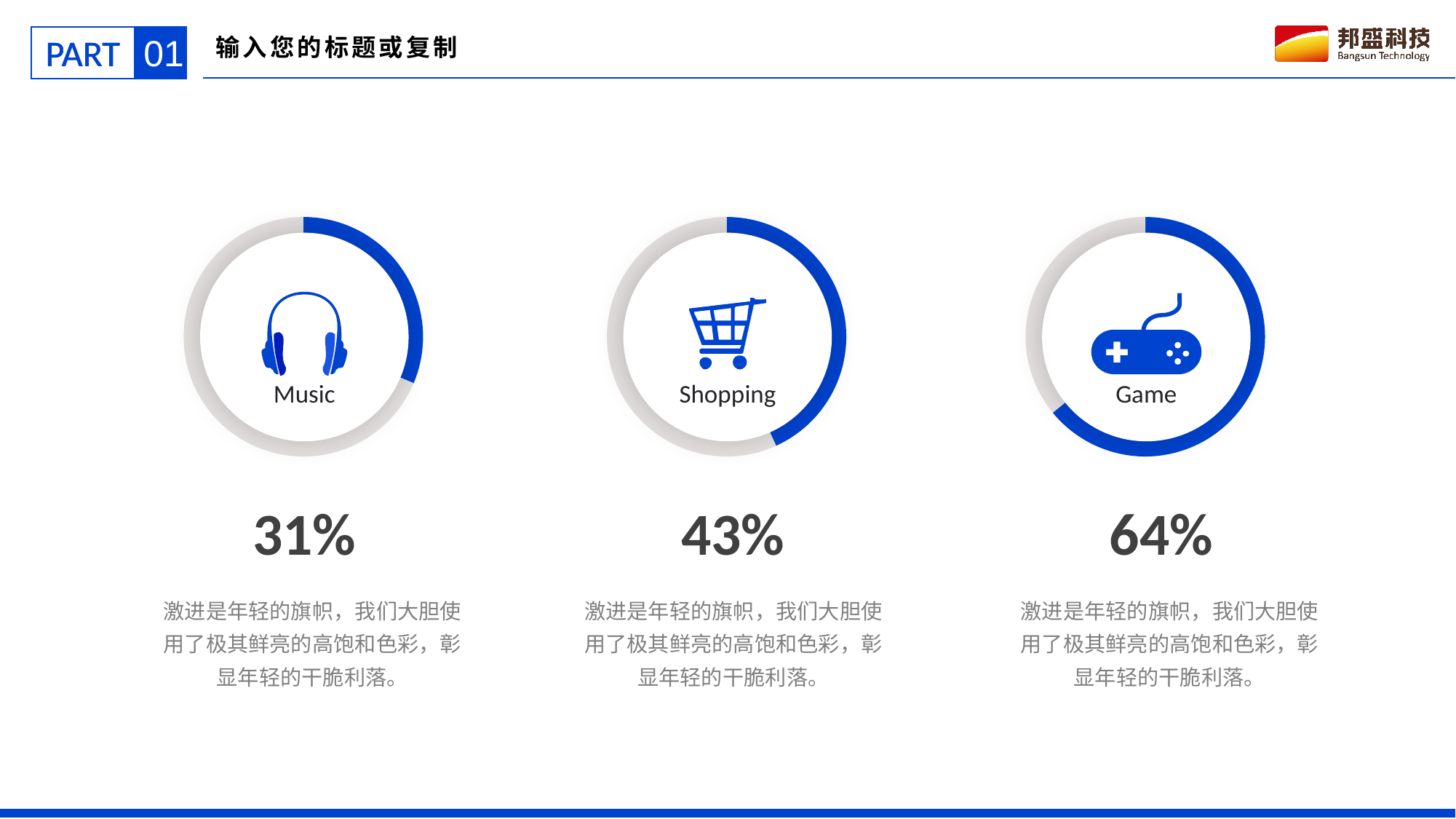

01
PART
输入您的标题或复制

### Chart

| Category | 交易额 |
|---|---|
| Part1 | 21.0 |
| Part2 | 46.0 |

Music

### Chart

| Category | 交易额 |
|---|---|
| Part1 | 35.0 |
| Part2 | 46.0 |

Shopping

### Chart

| Category | 交易额 |
|---|---|
| Part1 | 82.0 |
| Part2 | 46.0 |

Game
31%
43%
64%
激进是年轻的旗帜，我们大胆使用了极其鲜亮的高饱和色彩，彰显年轻的干脆利落。
激进是年轻的旗帜，我们大胆使用了极其鲜亮的高饱和色彩，彰显年轻的干脆利落。
激进是年轻的旗帜，我们大胆使用了极其鲜亮的高饱和色彩，彰显年轻的干脆利落。